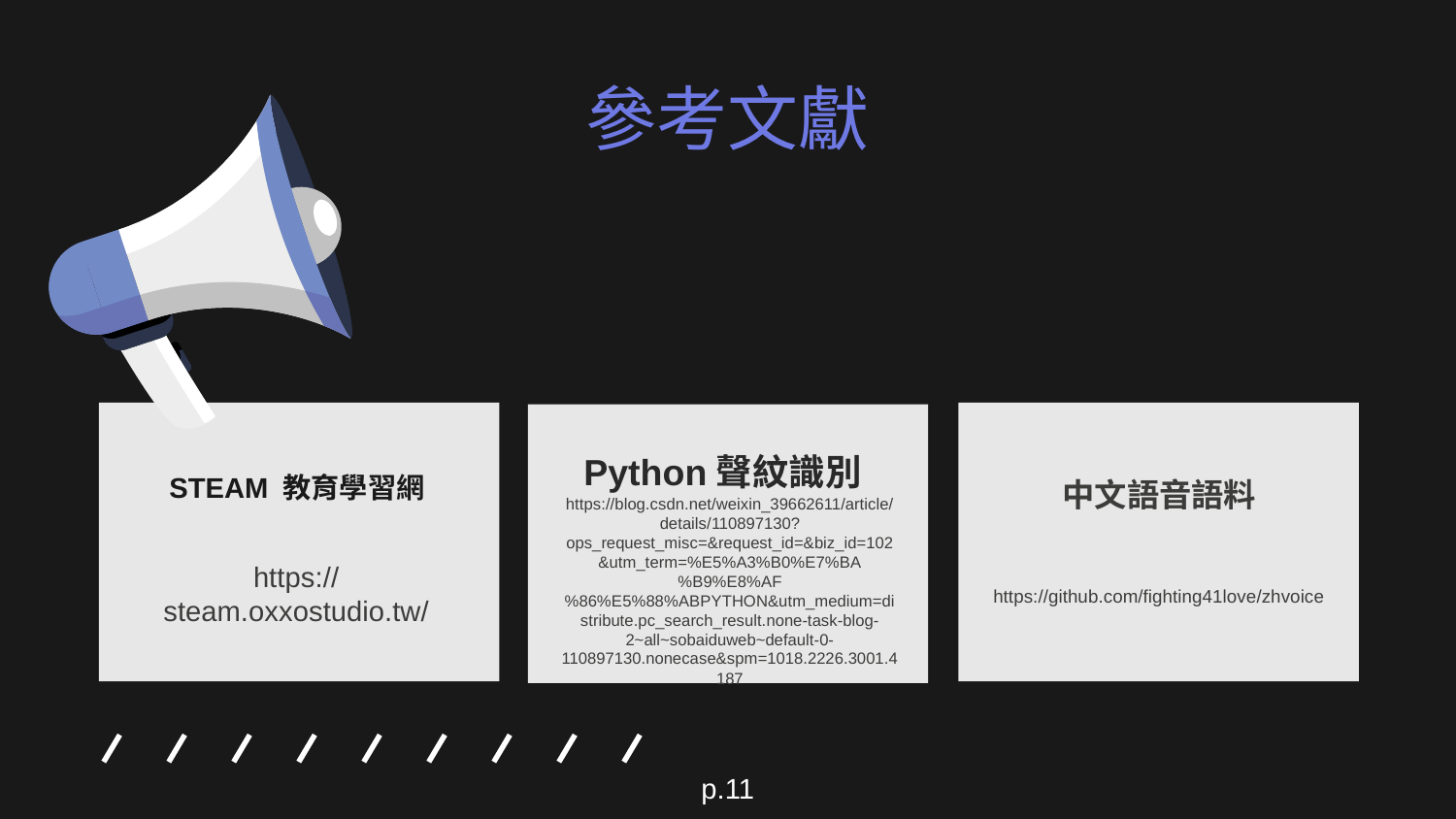

# 參考文獻

Python聲紋識別
STEAM 教育學習網
中文語音語料
https://blog.csdn.net/weixin_39662611/article/details/110897130?ops_request_misc=&request_id=&biz_id=102&utm_term=%E5%A3%B0%E7%BA%B9%E8%AF%86%E5%88%ABPYTHON&utm_medium=distribute.pc_search_result.none-task-blog-2~all~sobaiduweb~default-0-110897130.nonecase&spm=1018.2226.3001.4187
https://steam.oxxostudio.tw/
https://github.com/fighting41love/zhvoice

p.11